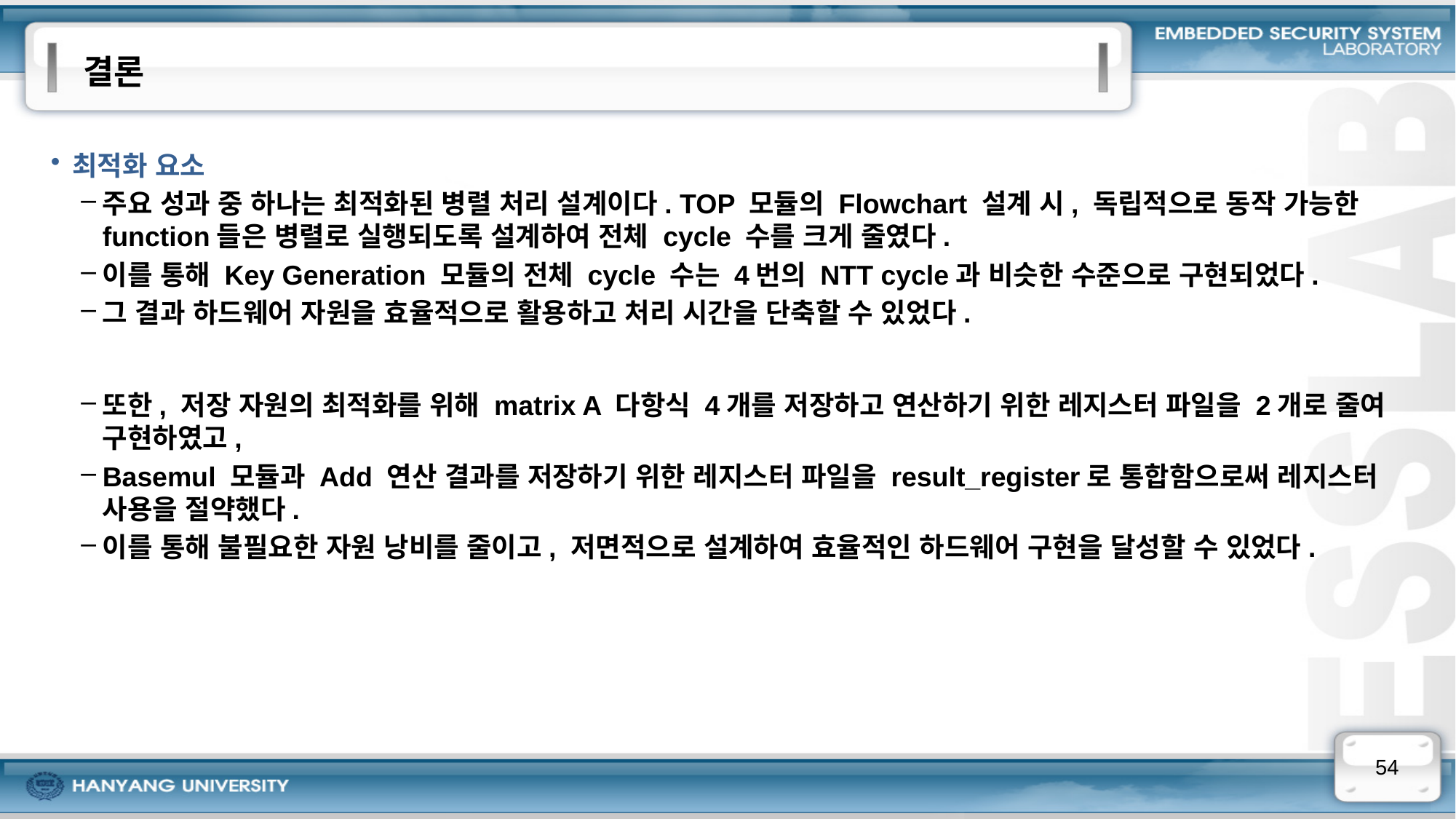

# 결론
최적화 요소
주요 성과 중 하나는 최적화된 병렬 처리 설계이다. TOP 모듈의 Flowchart 설계 시, 독립적으로 동작 가능한 function들은 병렬로 실행되도록 설계하여 전체 cycle 수를 크게 줄였다.
이를 통해 Key Generation 모듈의 전체 cycle 수는 4번의 NTT cycle과 비슷한 수준으로 구현되었다.
그 결과 하드웨어 자원을 효율적으로 활용하고 처리 시간을 단축할 수 있었다.

또한, 저장 자원의 최적화를 위해 matrix A 다항식 4개를 저장하고 연산하기 위한 레지스터 파일을 2개로 줄여 구현하였고,
Basemul 모듈과 Add 연산 결과를 저장하기 위한 레지스터 파일을 result_register로 통합함으로써 레지스터 사용을 절약했다.
이를 통해 불필요한 자원 낭비를 줄이고, 저면적으로 설계하여 효율적인 하드웨어 구현을 달성할 수 있었다.
54